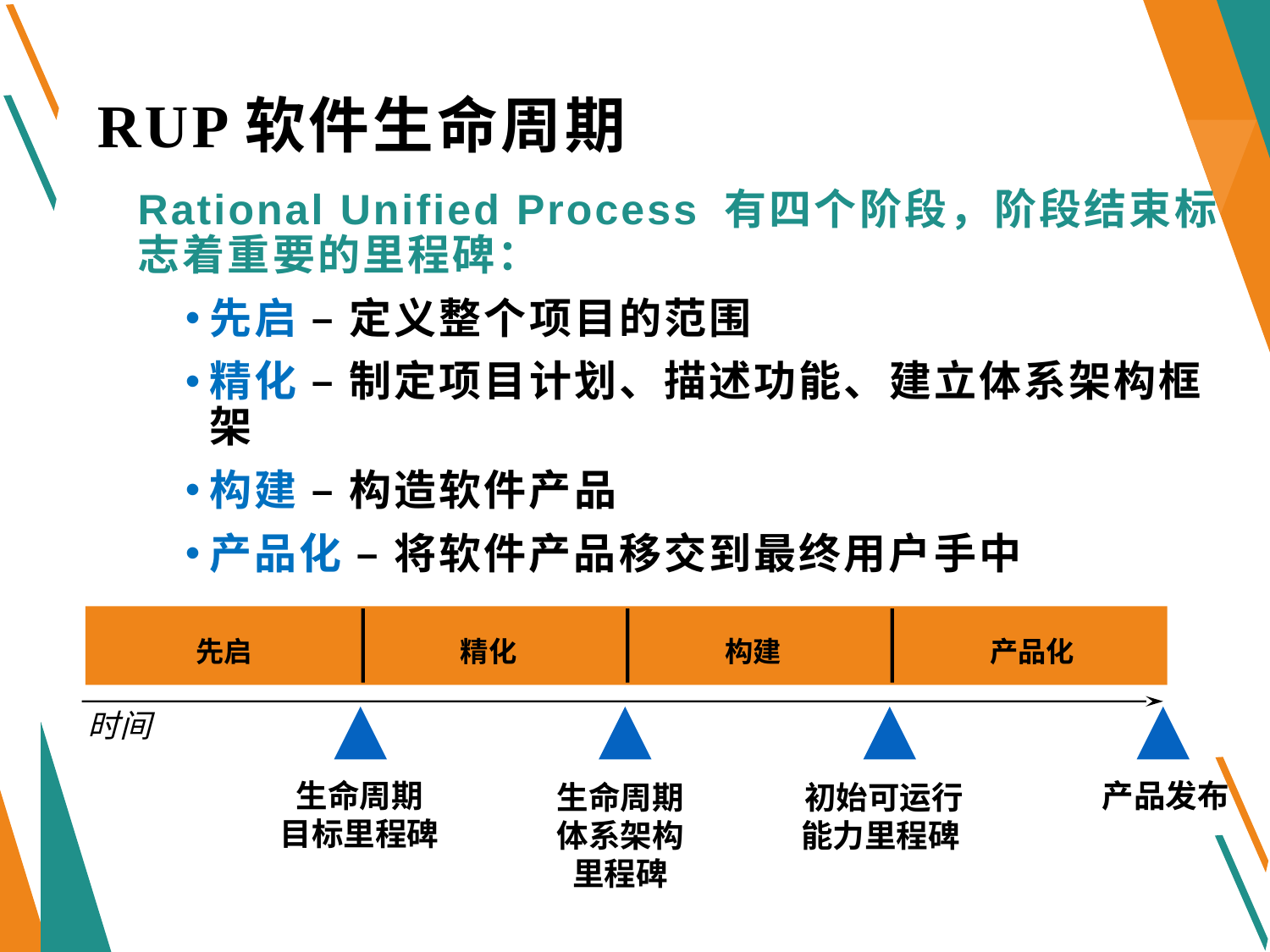

# RUP软件生命周期
Rational Unified Process 有四个阶段，阶段结束标志着重要的里程碑：
先启 – 定义整个项目的范围
精化 – 制定项目计划、描述功能、建立体系架构框架
构建 – 构造软件产品
产品化 – 将软件产品移交到最终用户手中

先启
精化
构建
产品化
时间

生命周期
目标里程碑

产品发布
生命周期
体系架构
里程碑

初始可运行
能力里程碑